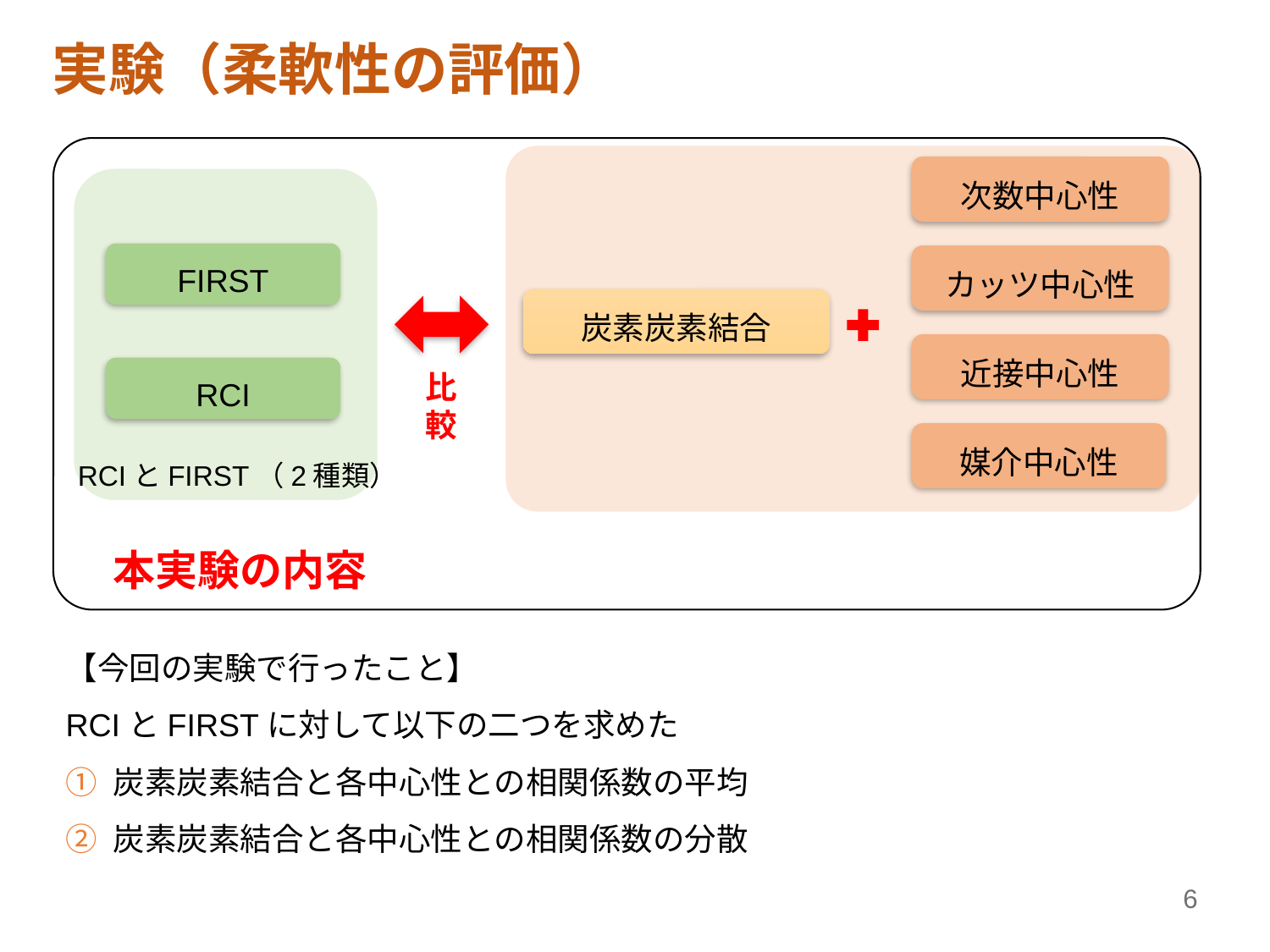

# 実験（柔軟性の評価）

次数中心性

FIRST
カッツ中心性
炭素炭素結合

近接中心性
RCI
比
較
媒介中心性
RCIとFIRST（2種類）
本実験の内容
【今回の実験で行ったこと】
RCIとFIRSTに対して以下の二つを求めた
炭素炭素結合と各中心性との相関係数の平均
炭素炭素結合と各中心性との相関係数の分散
6